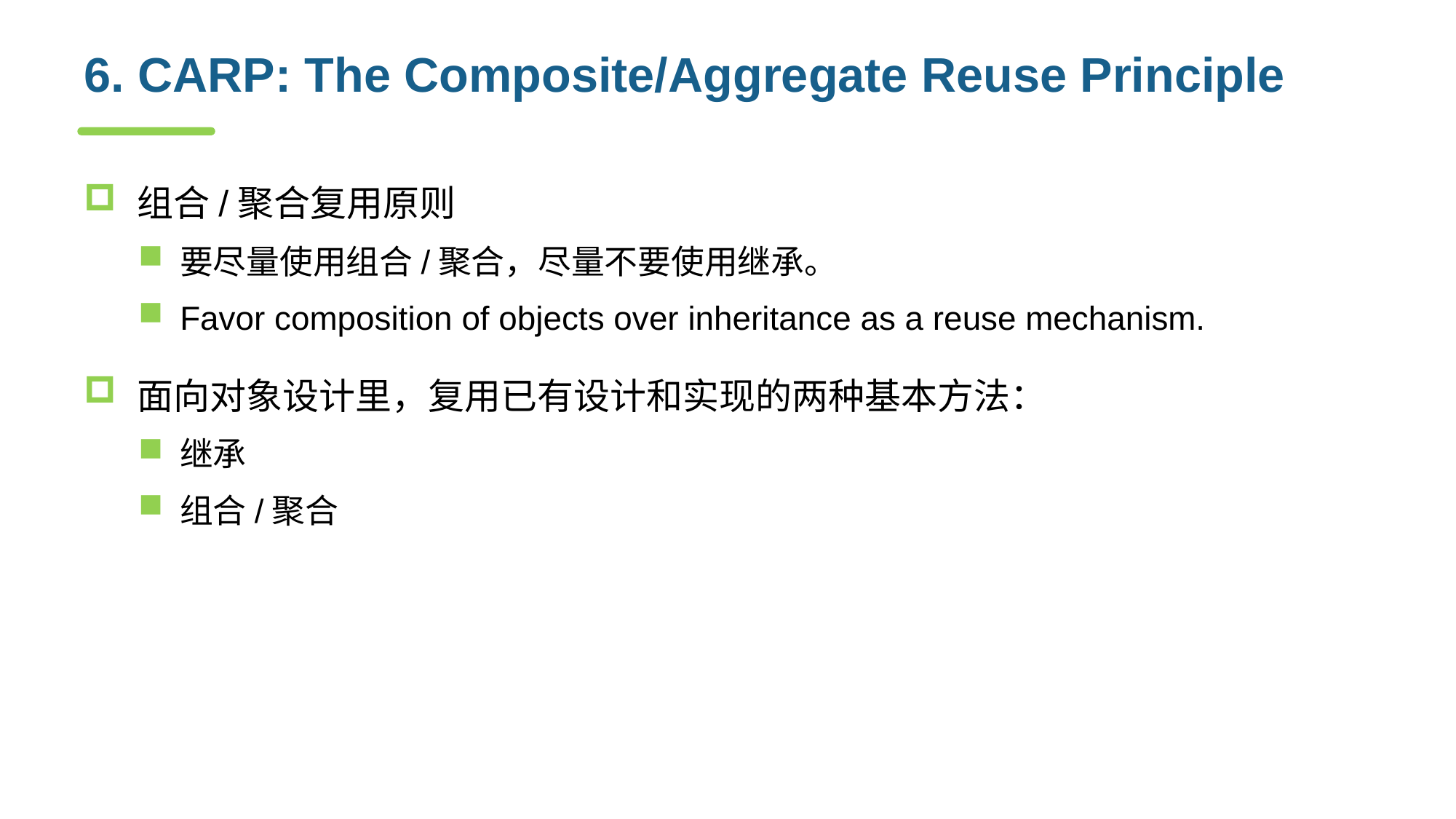

# 6. CARP: The Composite/Aggregate Reuse Principle
组合/聚合复用原则
要尽量使用组合/聚合，尽量不要使用继承。
Favor composition of objects over inheritance as a reuse mechanism.
面向对象设计里，复用已有设计和实现的两种基本方法：
继承
组合/聚合

24